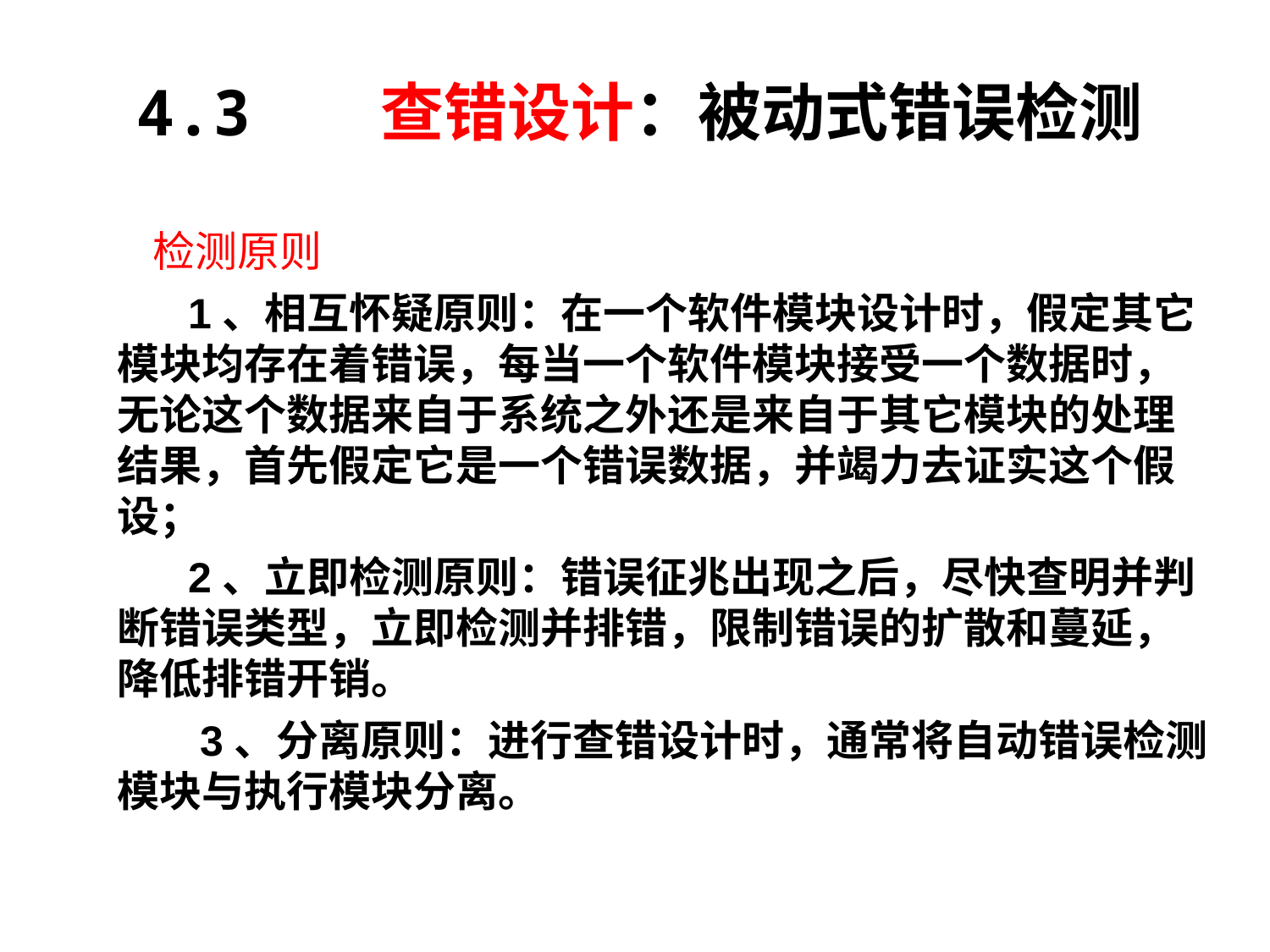

4.3   查错设计：被动式错误检测
检测原则
   1、相互怀疑原则：在一个软件模块设计时，假定其它模块均存在着错误，每当一个软件模块接受一个数据时，无论这个数据来自于系统之外还是来自于其它模块的处理结果，首先假定它是一个错误数据，并竭力去证实这个假设；
   2、立即检测原则：错误征兆出现之后，尽快查明并判断错误类型，立即检测并排错，限制错误的扩散和蔓延，降低排错开销。
    3、分离原则：进行查错设计时，通常将自动错误检测模块与执行模块分离。